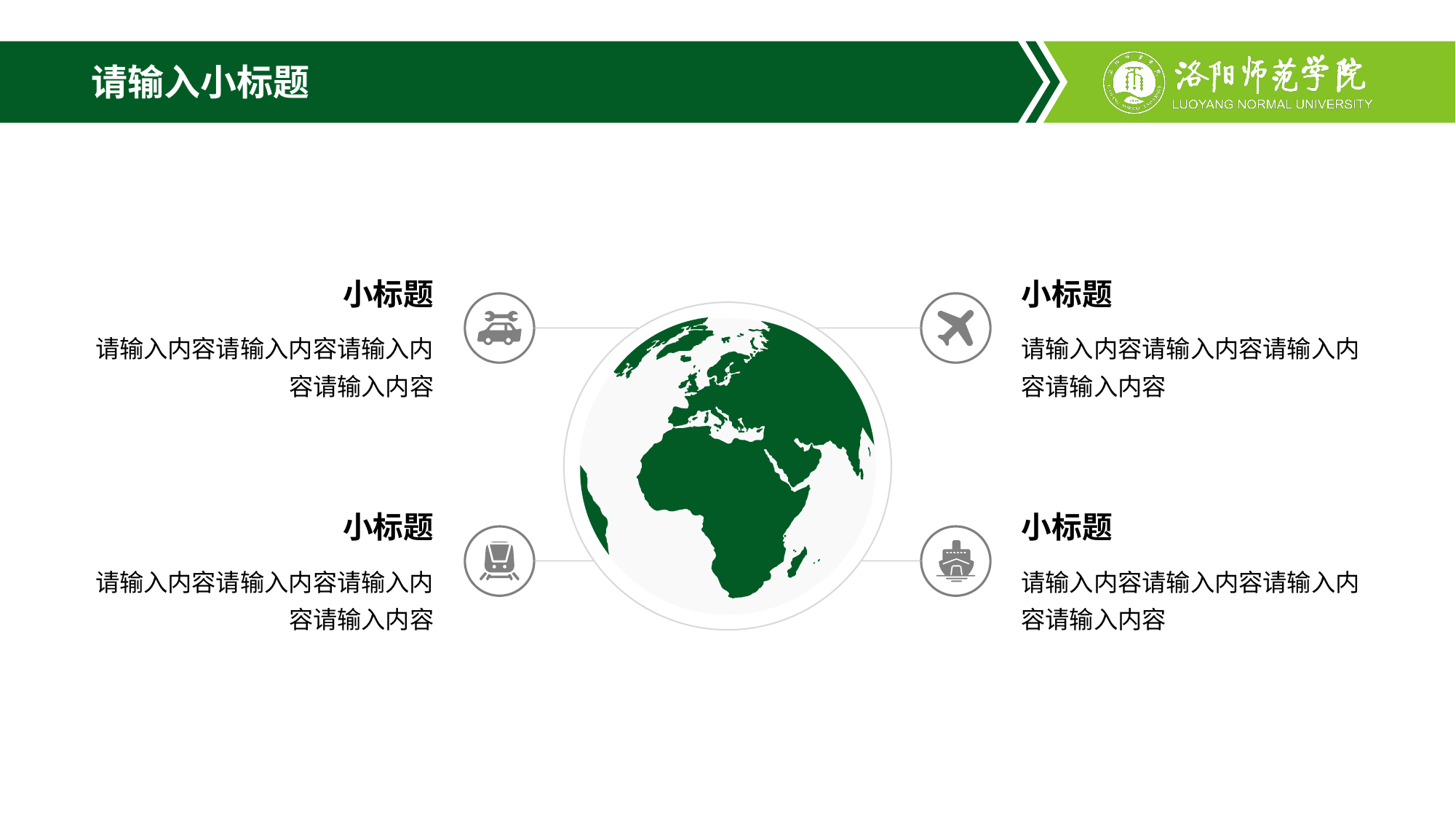

# 请输入小标题
小标题
小标题

请输入内容请输入内容请输入内容请输入内容
请输入内容请输入内容请输入内容请输入内容

小标题
小标题

请输入内容请输入内容请输入内容请输入内容
请输入内容请输入内容请输入内容请输入内容